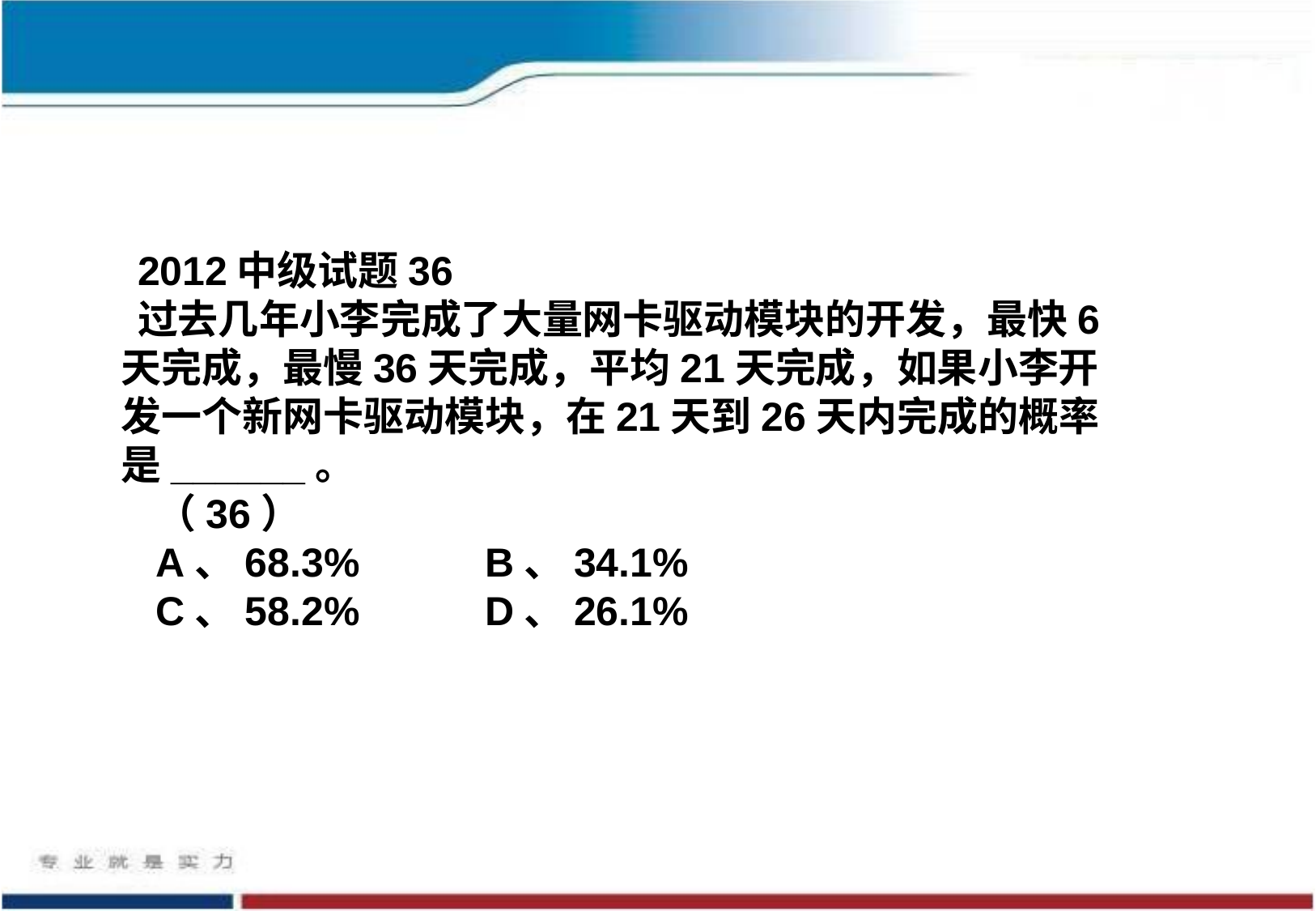

2012中级试题36
过去几年小李完成了大量网卡驱动模块的开发，最快6天完成，最慢36天完成，平均21天完成，如果小李开发一个新网卡驱动模块，在21天到26天内完成的概率是______。
（36）
A、68.3%		B、34.1%
C、58.2%		D、26.1%